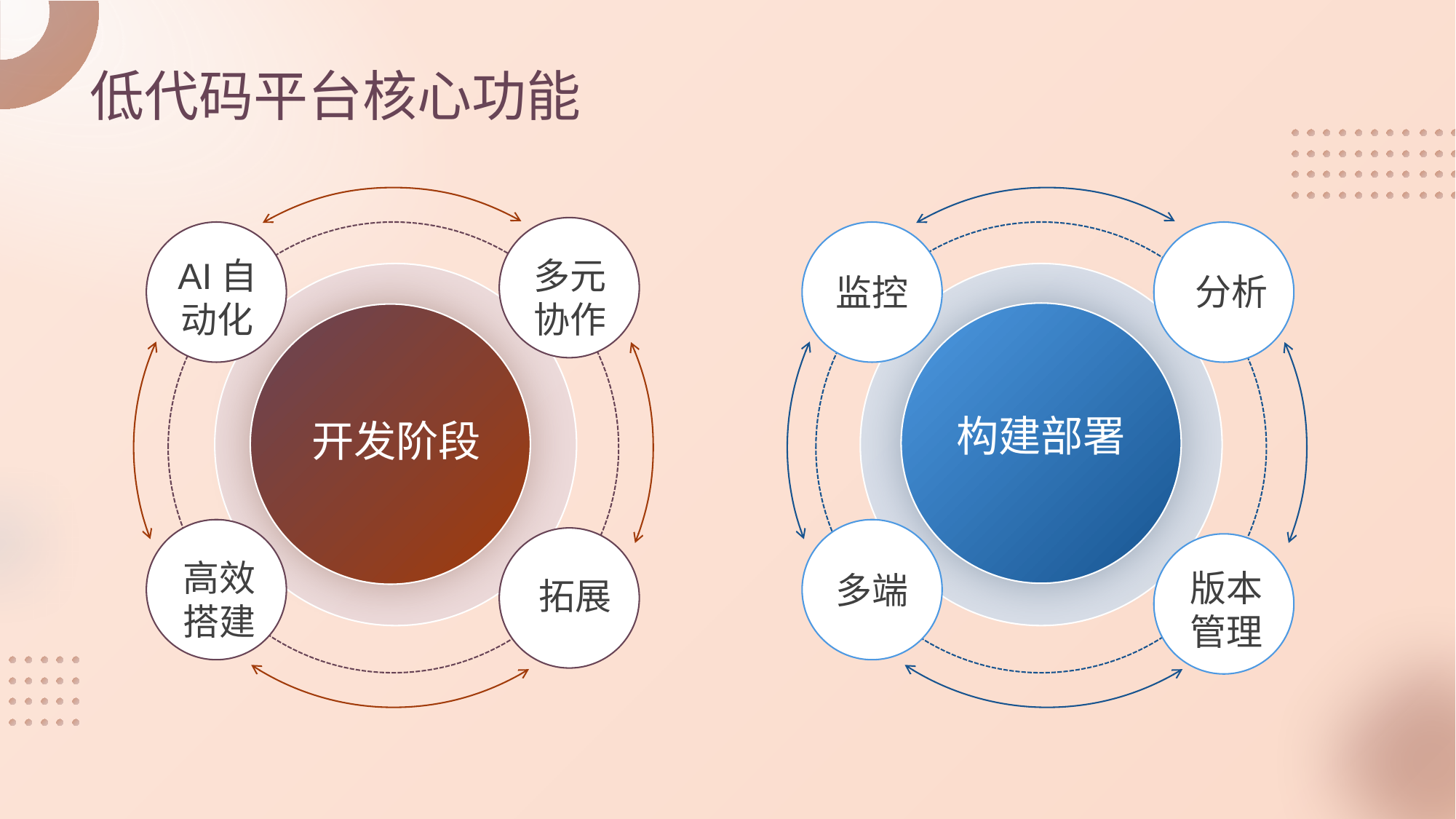

# 低代码平台核心功能

多元协作
AI自动化

分析
监控

构建部署
开发阶段

高效搭建
版本管理
多端
拓展